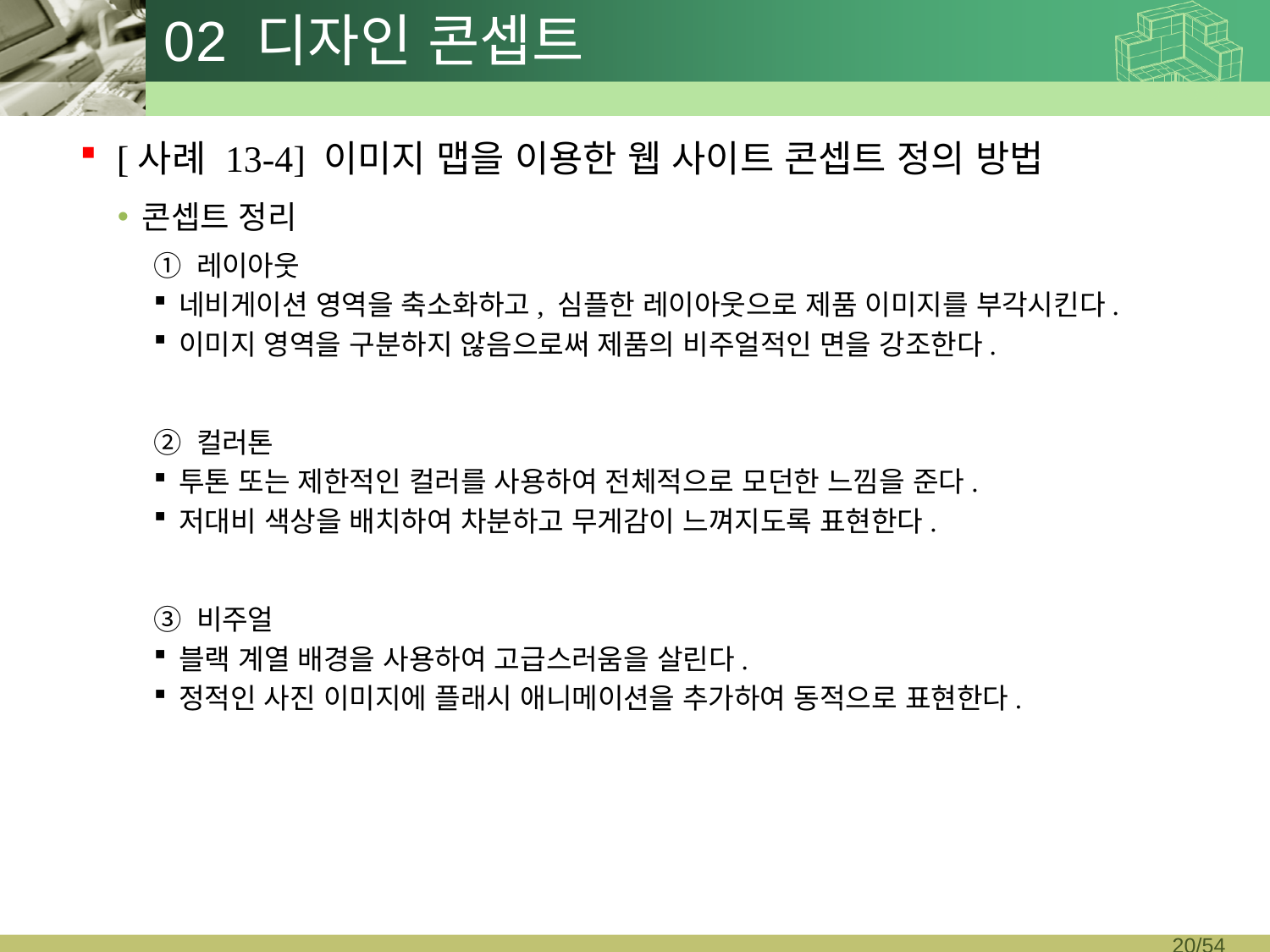

# 02 디자인 콘셉트
[사례 13-4] 이미지 맵을 이용한 웹 사이트 콘셉트 정의 방법
콘셉트 정리
① 레이아웃
네비게이션 영역을 축소화하고, 심플한 레이아웃으로 제품 이미지를 부각시킨다.
이미지 영역을 구분하지 않음으로써 제품의 비주얼적인 면을 강조한다.

② 컬러톤
투톤 또는 제한적인 컬러를 사용하여 전체적으로 모던한 느낌을 준다.
저대비 색상을 배치하여 차분하고 무게감이 느껴지도록 표현한다.

③ 비주얼
블랙 계열 배경을 사용하여 고급스러움을 살린다.
정적인 사진 이미지에 플래시 애니메이션을 추가하여 동적으로 표현한다.